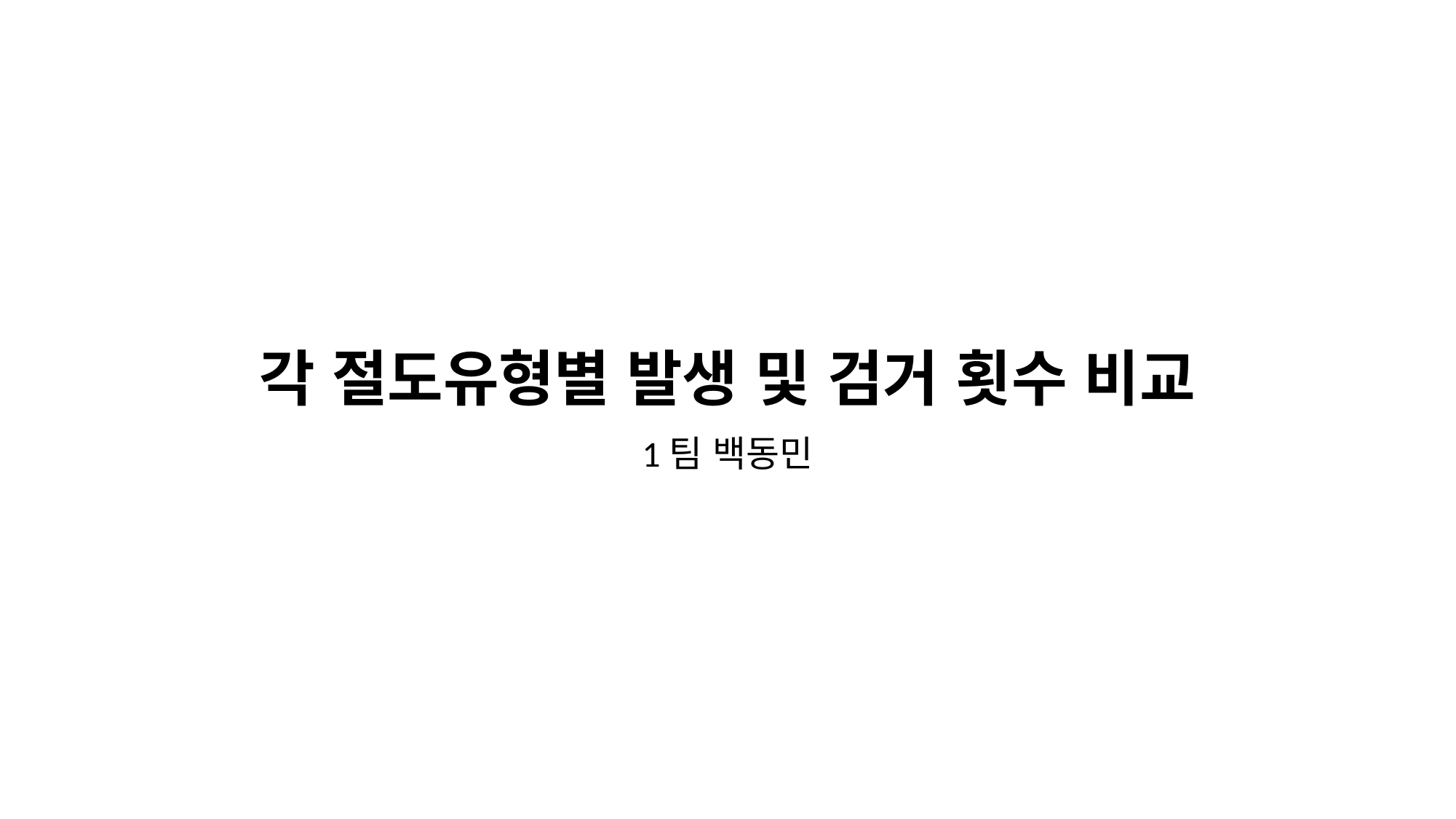

# 각 절도유형별 발생 및 검거 횟수 비교
1팀 백동민